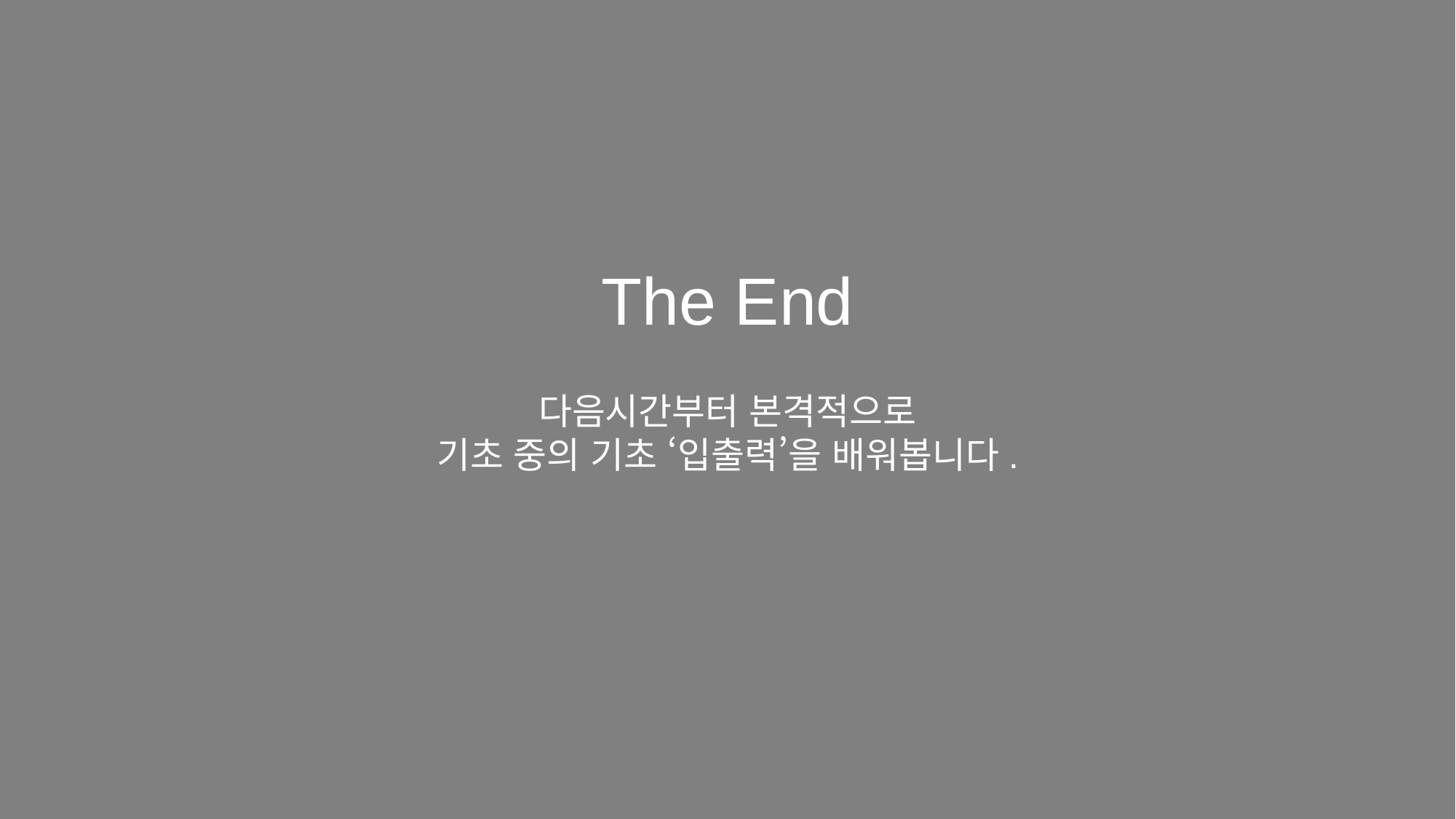

The End
다음시간부터 본격적으로
기초 중의 기초 ‘입출력’을 배워봅니다.